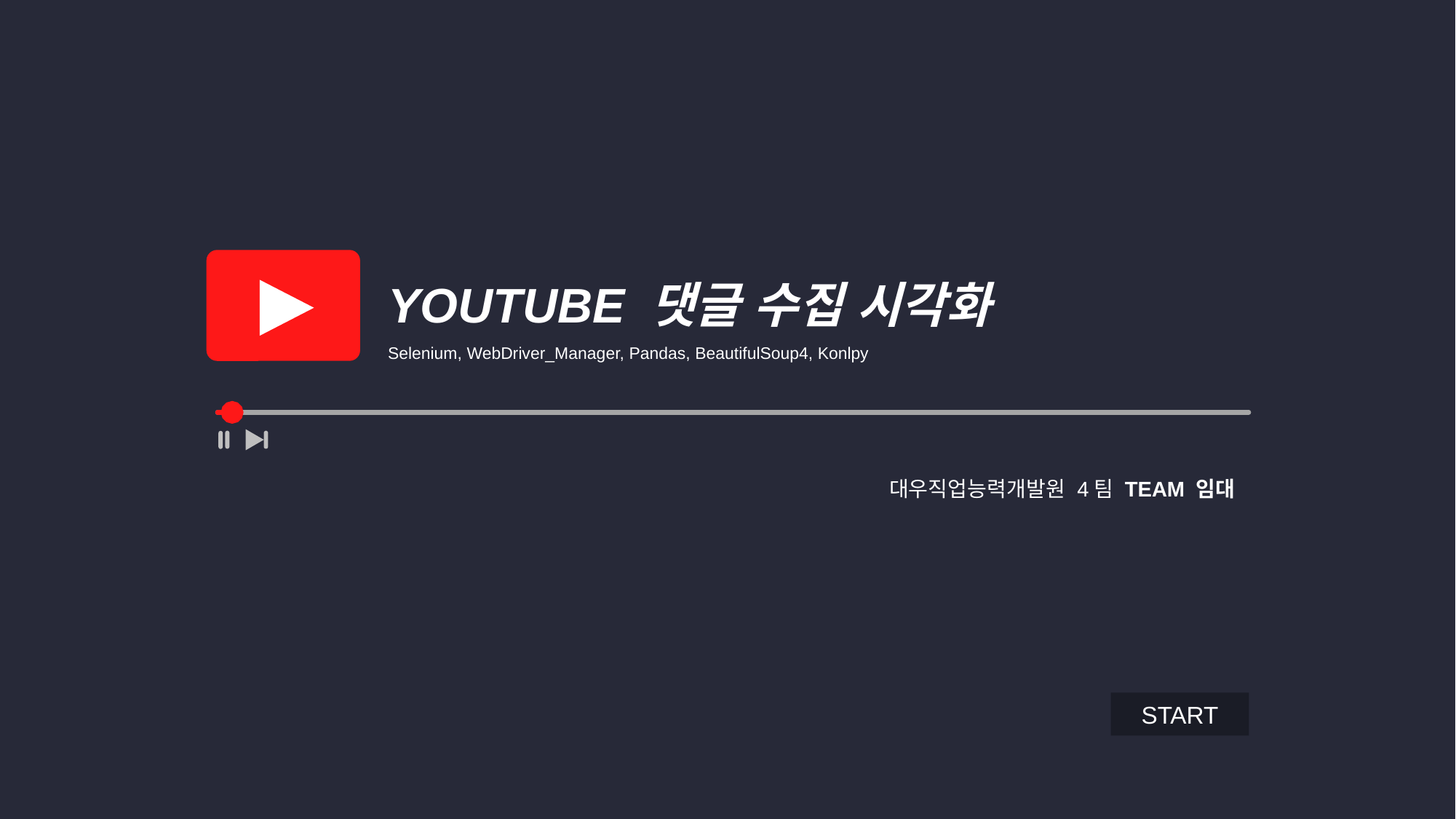

YOUTUBE 댓글 수집 시각화
Selenium, WebDriver_Manager, Pandas, BeautifulSoup4, Konlpy

대우직업능력개발원 4팀 TEAM 임대
START